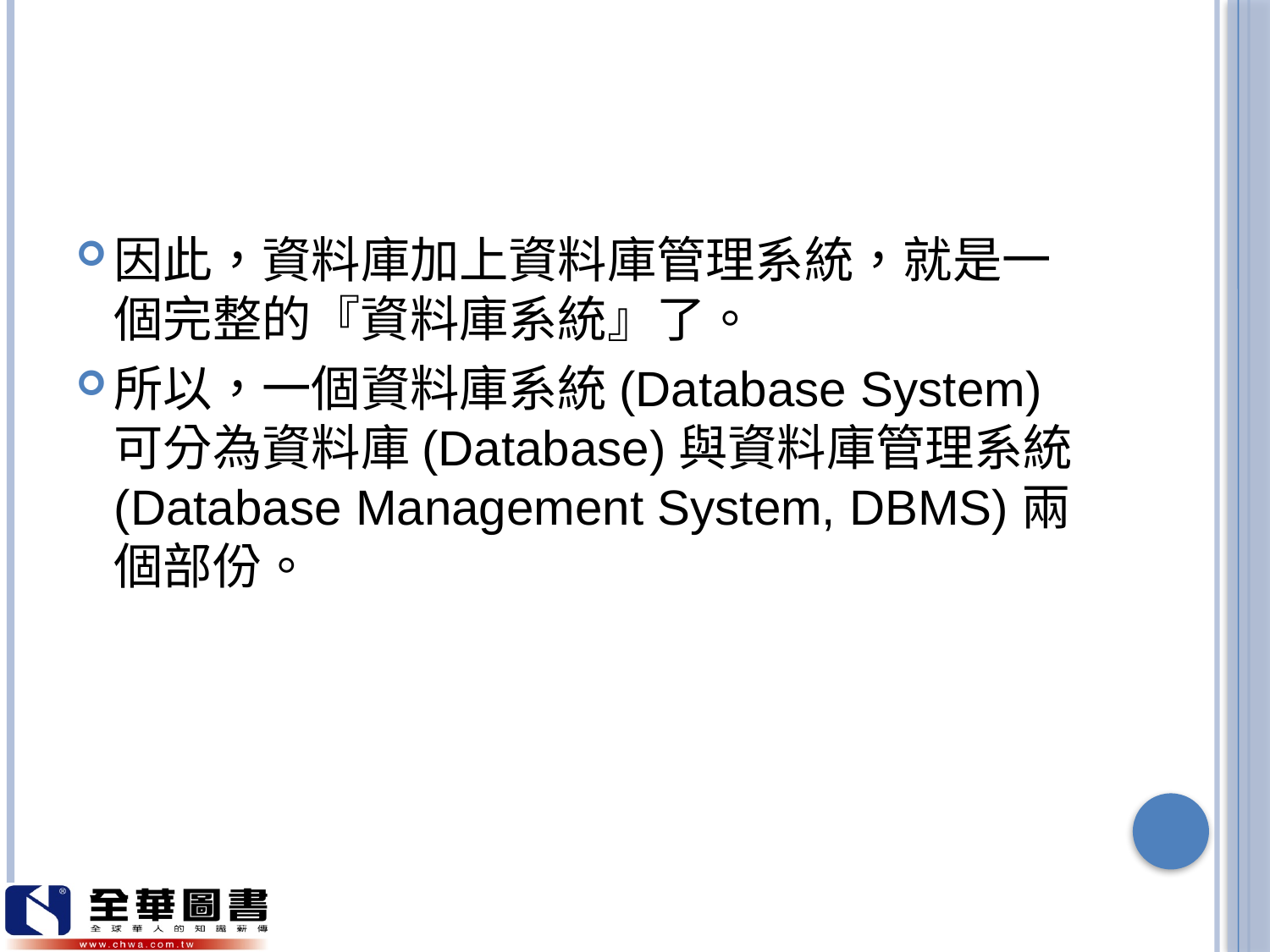

#
因此，資料庫加上資料庫管理系統，就是一個完整的『資料庫系統』了。
所以，一個資料庫系統(Database System)可分為資料庫(Database)與資料庫管理系統(Database Management System, DBMS)兩個部份。